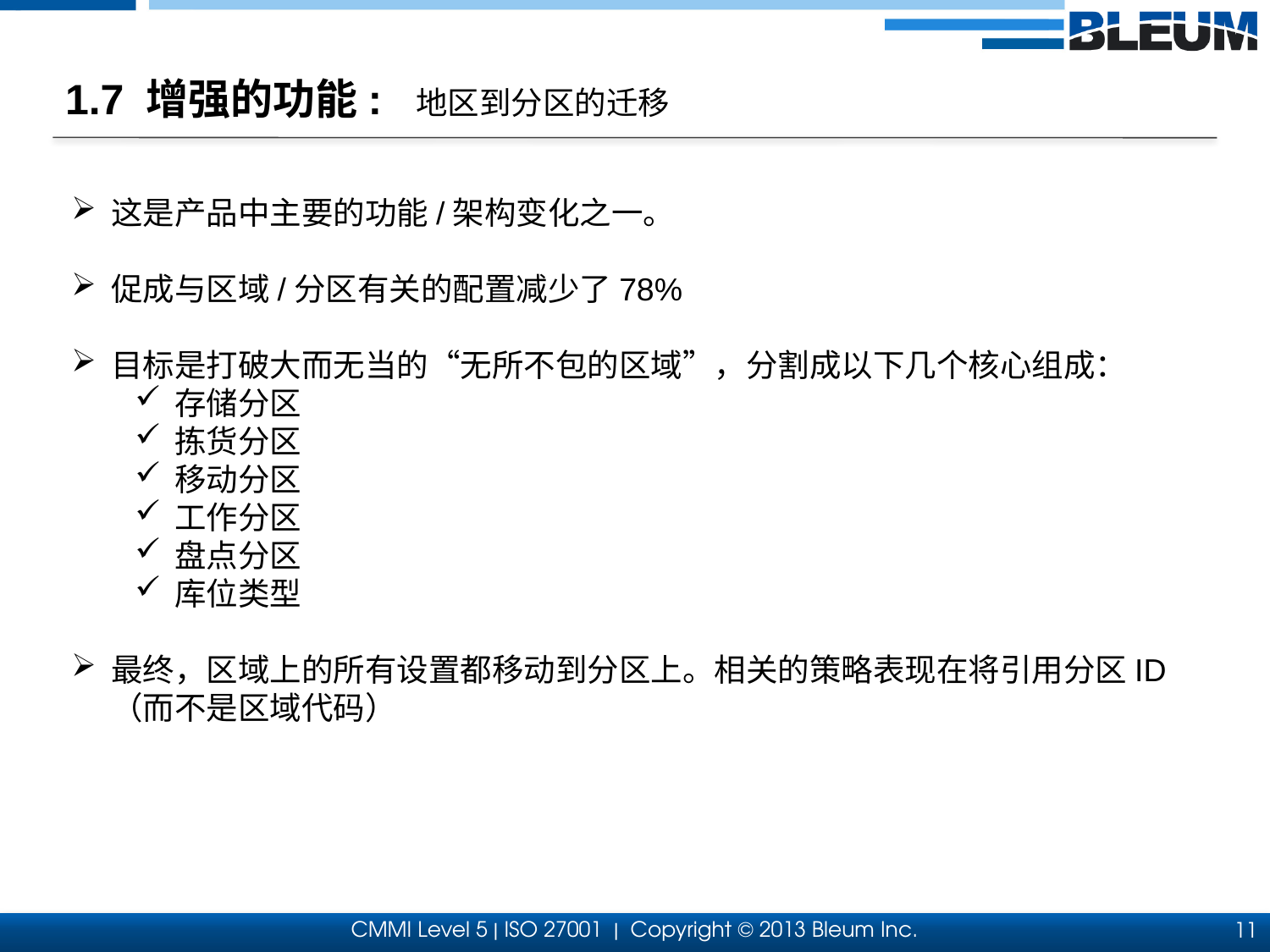

1.7 增强的功能:  地区到分区的迁移
这是产品中主要的功能/架构变化之一。

促成与区域/分区有关的配置减少了78%

目标是打破大而无当的“无所不包的区域”，分割成以下几个核心组成：
存储分区
拣货分区
移动分区
工作分区
盘点分区
库位类型

最终，区域上的所有设置都移动到分区上。相关的策略表现在将引用分区ID（而不是区域代码）

11